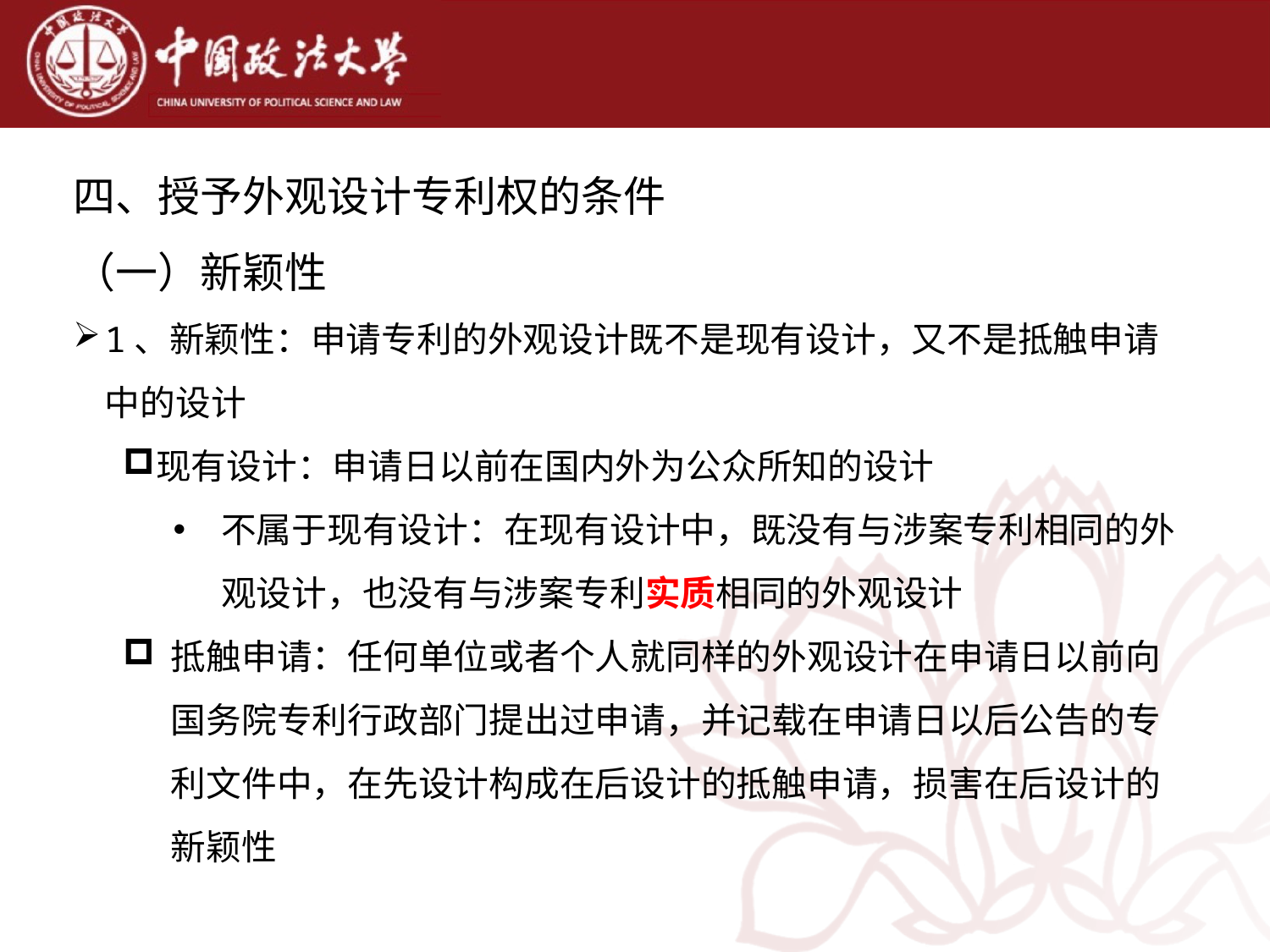

四、授予外观设计专利权的条件
（一）新颖性
1、新颖性：申请专利的外观设计既不是现有设计，又不是抵触申请中的设计
现有设计：申请日以前在国内外为公众所知的设计
不属于现有设计：在现有设计中，既没有与涉案专利相同的外观设计，也没有与涉案专利实质相同的外观设计
抵触申请：任何单位或者个人就同样的外观设计在申请日以前向国务院专利行政部门提出过申请，并记载在申请日以后公告的专利文件中，在先设计构成在后设计的抵触申请，损害在后设计的新颖性